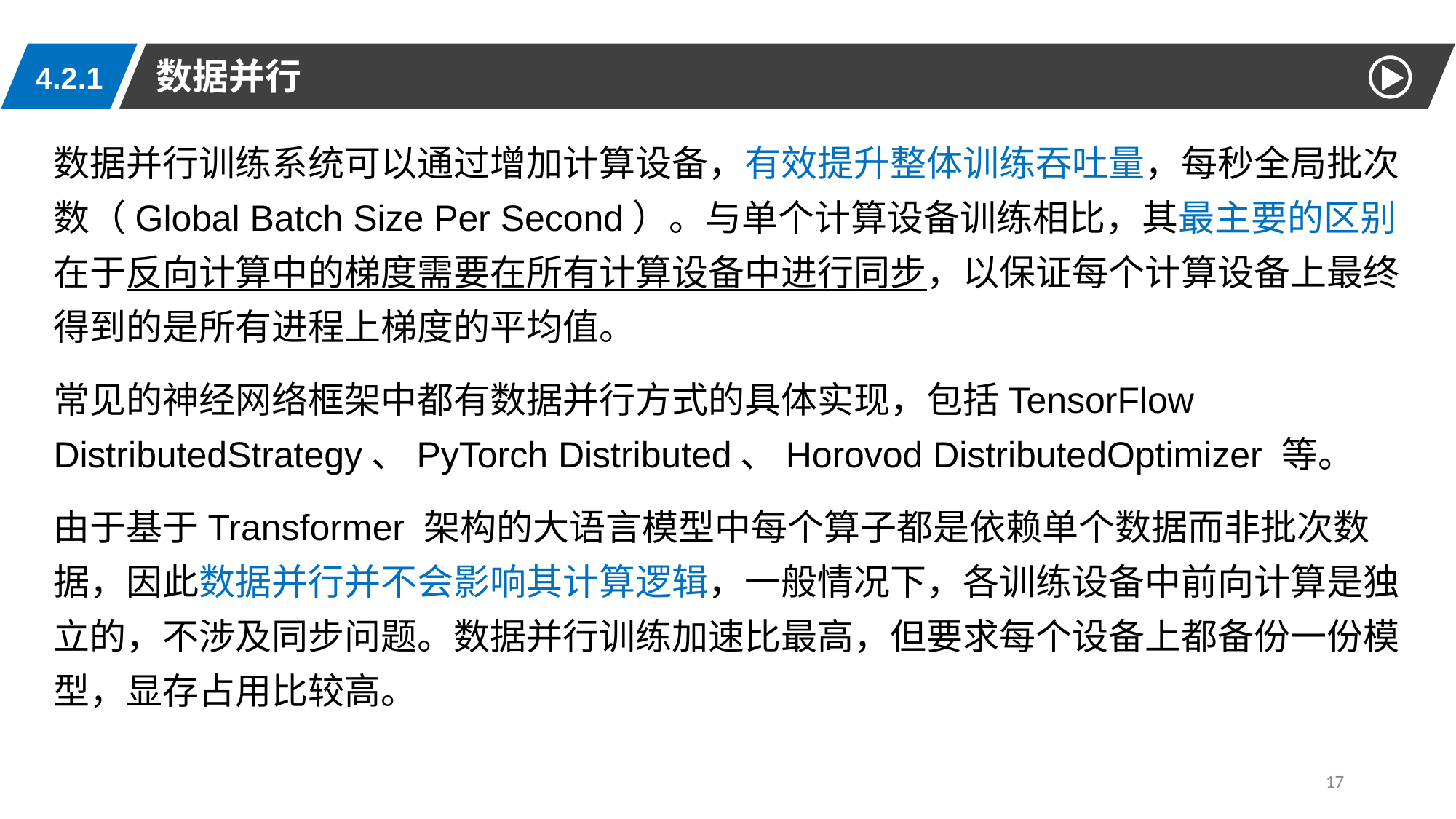

数据并行
4.2.1

数据并行训练系统可以通过增加计算设备，有效提升整体训练吞吐量，每秒全局批次数（Global Batch Size Per Second）。与单个计算设备训练相比，其最主要的区别在于反向计算中的梯度需要在所有计算设备中进行同步，以保证每个计算设备上最终得到的是所有进程上梯度的平均值。
常见的神经网络框架中都有数据并行方式的具体实现，包括TensorFlow DistributedStrategy、PyTorch Distributed、Horovod DistributedOptimizer 等。
由于基于Transformer 架构的大语言模型中每个算子都是依赖单个数据而非批次数据，因此数据并行并不会影响其计算逻辑，一般情况下，各训练设备中前向计算是独立的，不涉及同步问题。数据并行训练加速比最高，但要求每个设备上都备份一份模型，显存占用比较高。
17